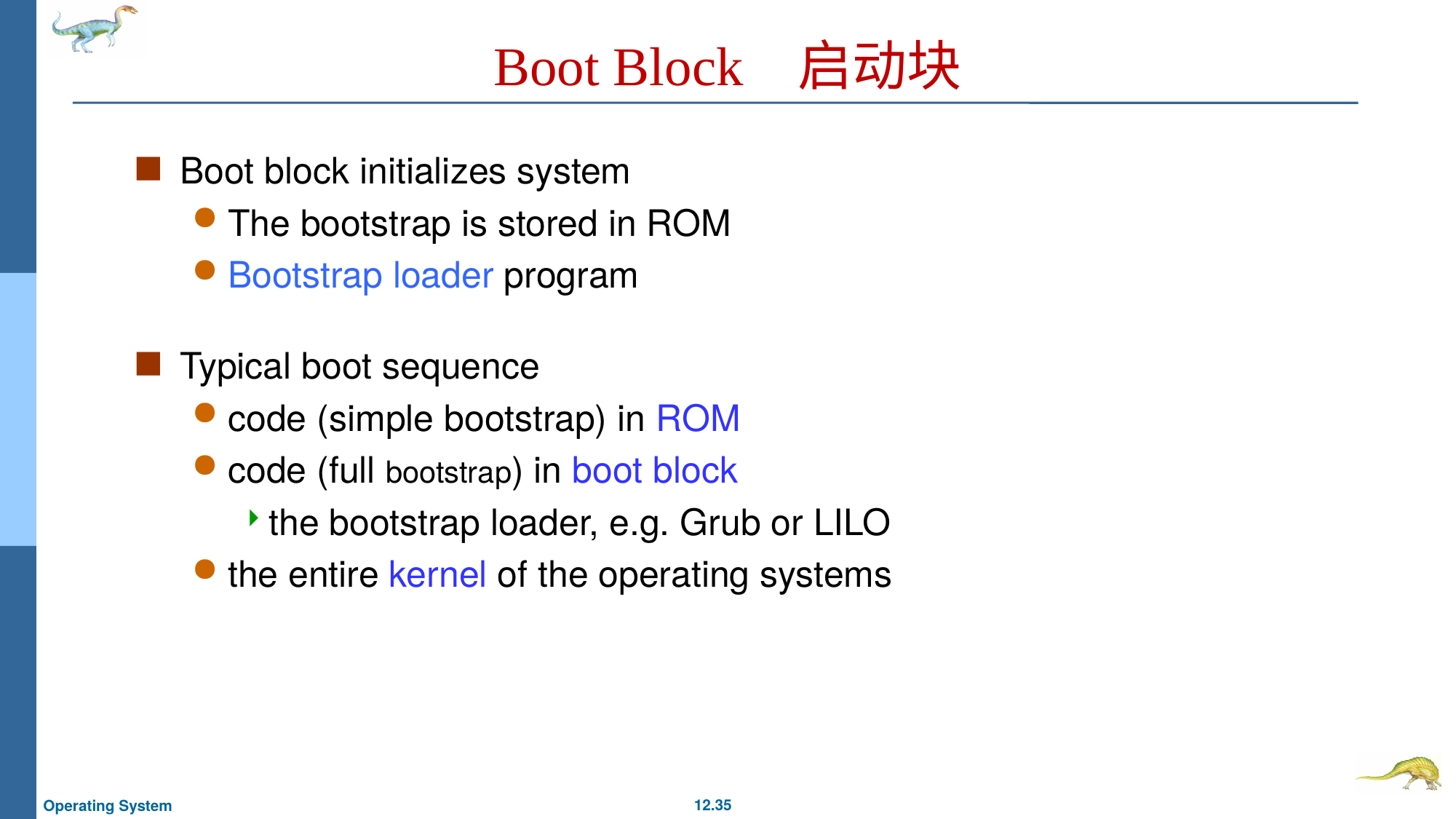

# Boot Block   启动块
Boot block initializes system
The bootstrap is stored in ROM
Bootstrap loader program

Typical boot sequence
code (simple bootstrap) in ROM
code (full bootstrap) in boot block
the bootstrap loader, e.g. Grub or LILO
the entire kernel of the operating systems